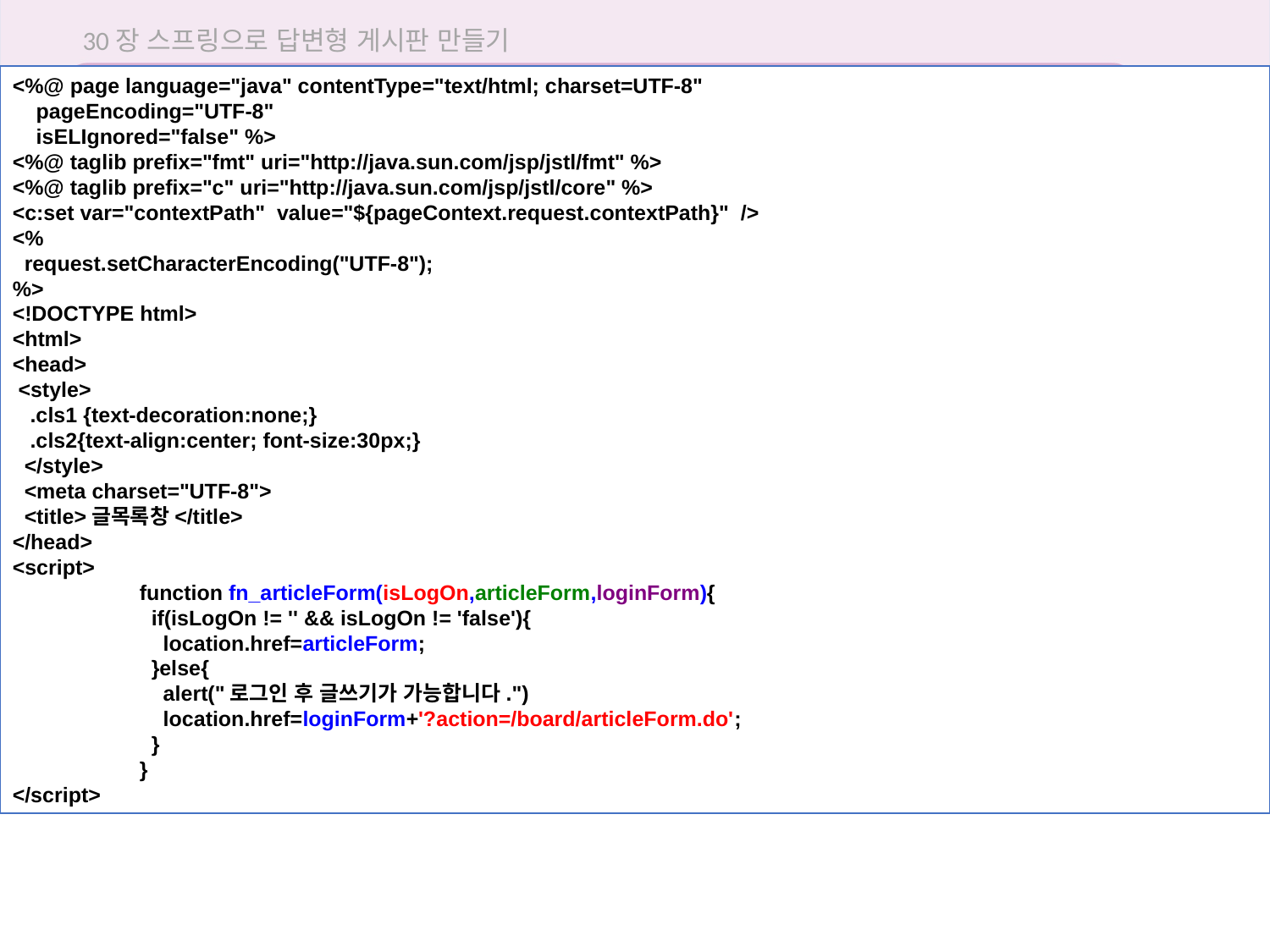

30장 스프링으로 답변형 게시판 만들기
<%@ page language="java" contentType="text/html; charset=UTF-8"
    pageEncoding="UTF-8"
    isELIgnored="false" %>
<%@ taglib prefix="fmt" uri="http://java.sun.com/jsp/jstl/fmt" %>
<%@ taglib prefix="c" uri="http://java.sun.com/jsp/jstl/core" %>
<c:set var="contextPath"  value="${pageContext.request.contextPath}"  />
<%
  request.setCharacterEncoding("UTF-8");
%>
<!DOCTYPE html>
<html>
<head>
 <style>
   .cls1 {text-decoration:none;}
   .cls2{text-align:center; font-size:30px;}
  </style>
  <meta charset="UTF-8">
  <title>글목록창</title>
</head>
<script>
	function fn_articleForm(isLogOn,articleForm,loginForm){
	  if(isLogOn != '' && isLogOn != 'false'){
	    location.href=articleForm;
	  }else{
	    alert("로그인 후 글쓰기가 가능합니다.")
	    location.href=loginForm+'?action=/board/articleForm.do';
	  }
	}
</script>